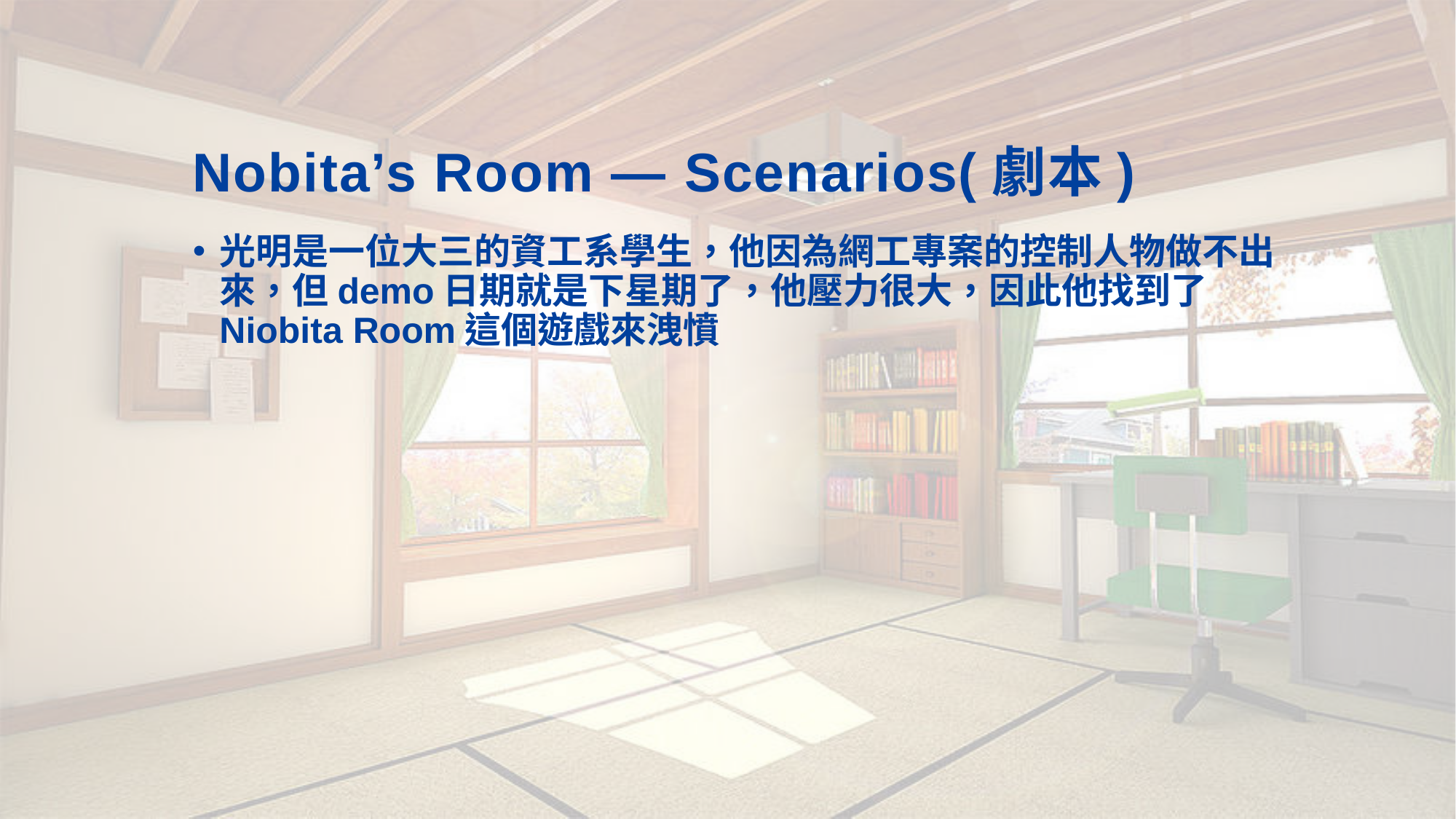

# Nobita’s Room — Scenarios(劇本)
光明是一位大三的資工系學生，他因為網工專案的控制人物做不出來，但demo日期就是下星期了，他壓力很大，因此他找到了Niobita Room這個遊戲來洩憤